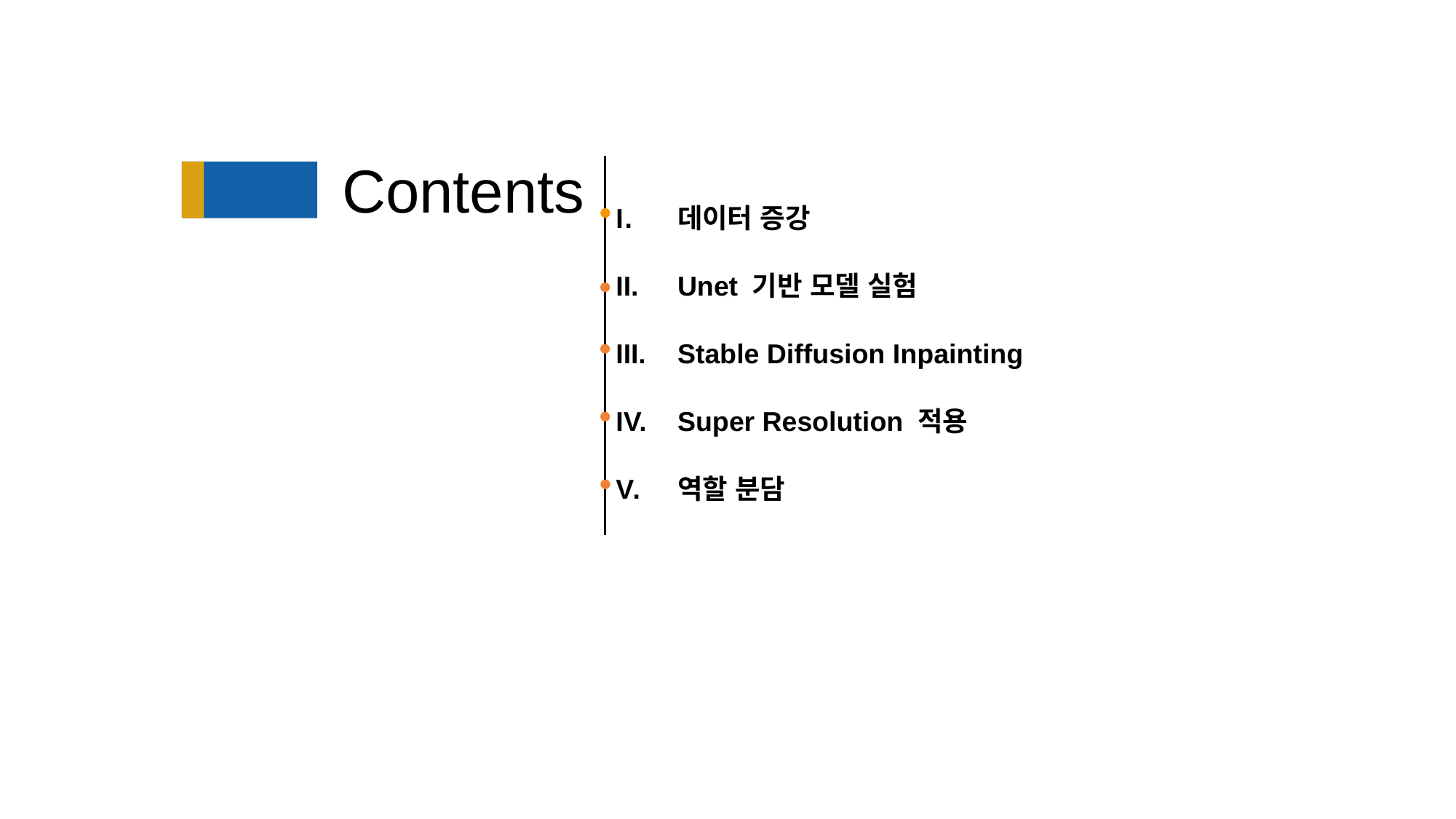

Contents

데이터 증강
Unet 기반 모델 실험
Stable Diffusion Inpainting
Super Resolution 적용
역할 분담